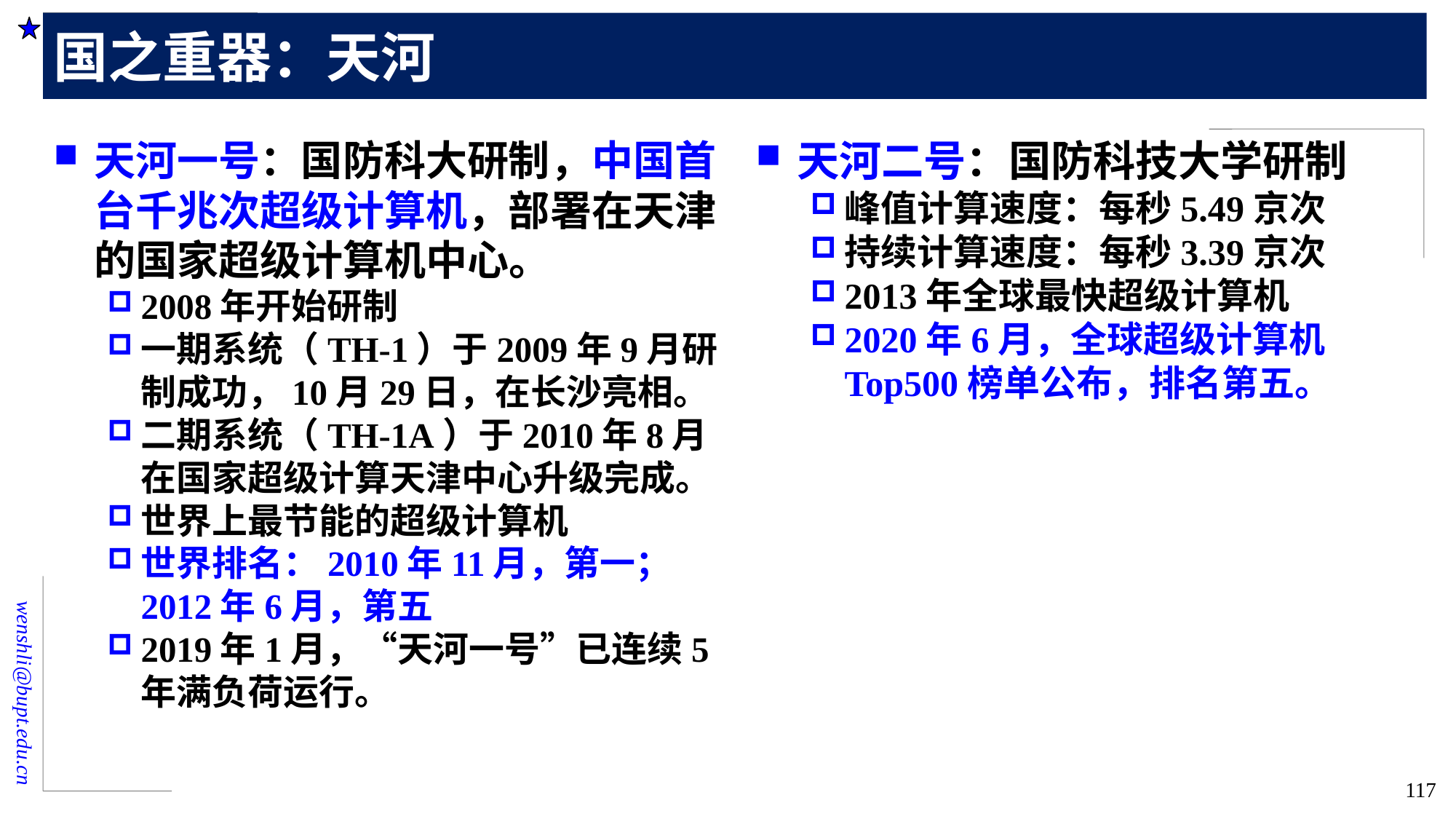

# 国之重器：天河
天河一号：国防科大研制，中国首台千兆次超级计算机，部署在天津的国家超级计算机中心。
2008年开始研制
一期系统（TH-1）于2009年9月研制成功，10月29日，在长沙亮相。
二期系统（TH-1A）于2010年8月在国家超级计算天津中心升级完成。
世界上最节能的超级计算机
世界排名：2010年11月，第一；2012年6月，第五
2019年1月，“天河一号”已连续5年满负荷运行。
天河二号：国防科技大学研制
峰值计算速度：每秒5.49京次
持续计算速度：每秒3.39京次
2013年全球最快超级计算机
2020年6月，全球超级计算机Top500榜单公布，排名第五。

117